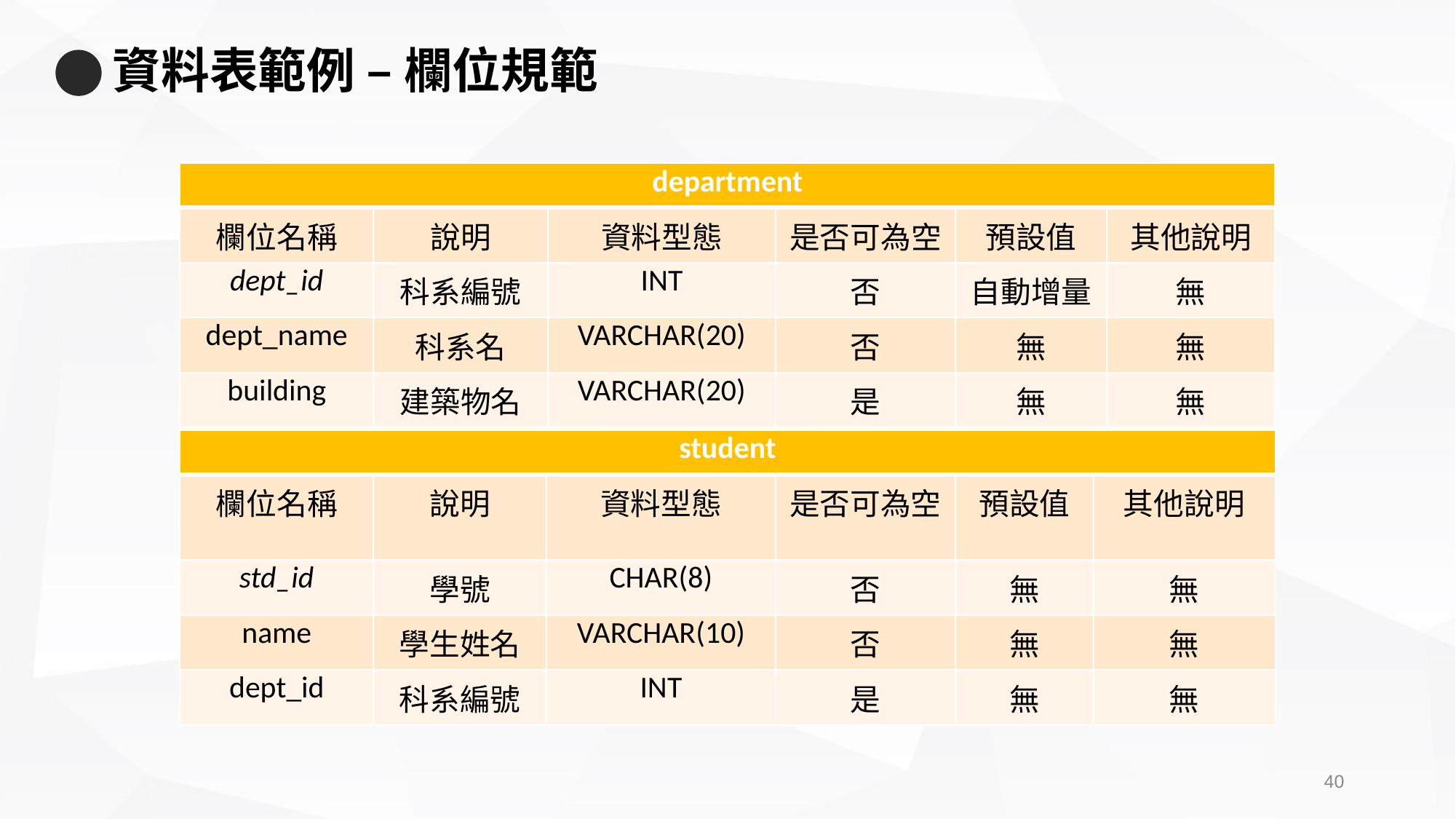

# 資料表範例 – 欄位規範
| department |  |  |  |  |  |
| --- | --- | --- | --- | --- | --- |
| 欄位名稱 | 說明 | 資料型態 | 是否可為空 | 預設值 | 其他說明 |
| dept\_id | 科系編號 | INT | 否 | 自動增量 | 無 |
| dept\_name | 科系名 | VARCHAR(20) | 否 | 無 | 無 |
| building | 建築物名 | VARCHAR(20) | 是 | 無 | 無 |
| student |  |  |  |  |  |
| --- | --- | --- | --- | --- | --- |
| 欄位名稱 | 說明 | 資料型態 | 是否可為空 | 預設值 | 其他說明 |
| std\_id | 學號 | CHAR(8) | 否 | 無 | 無 |
| name | 學生姓名 | VARCHAR(10) | 否 | 無 | 無 |
| dept\_id | 科系編號 | INT | 是 | 無 | 無 |
40